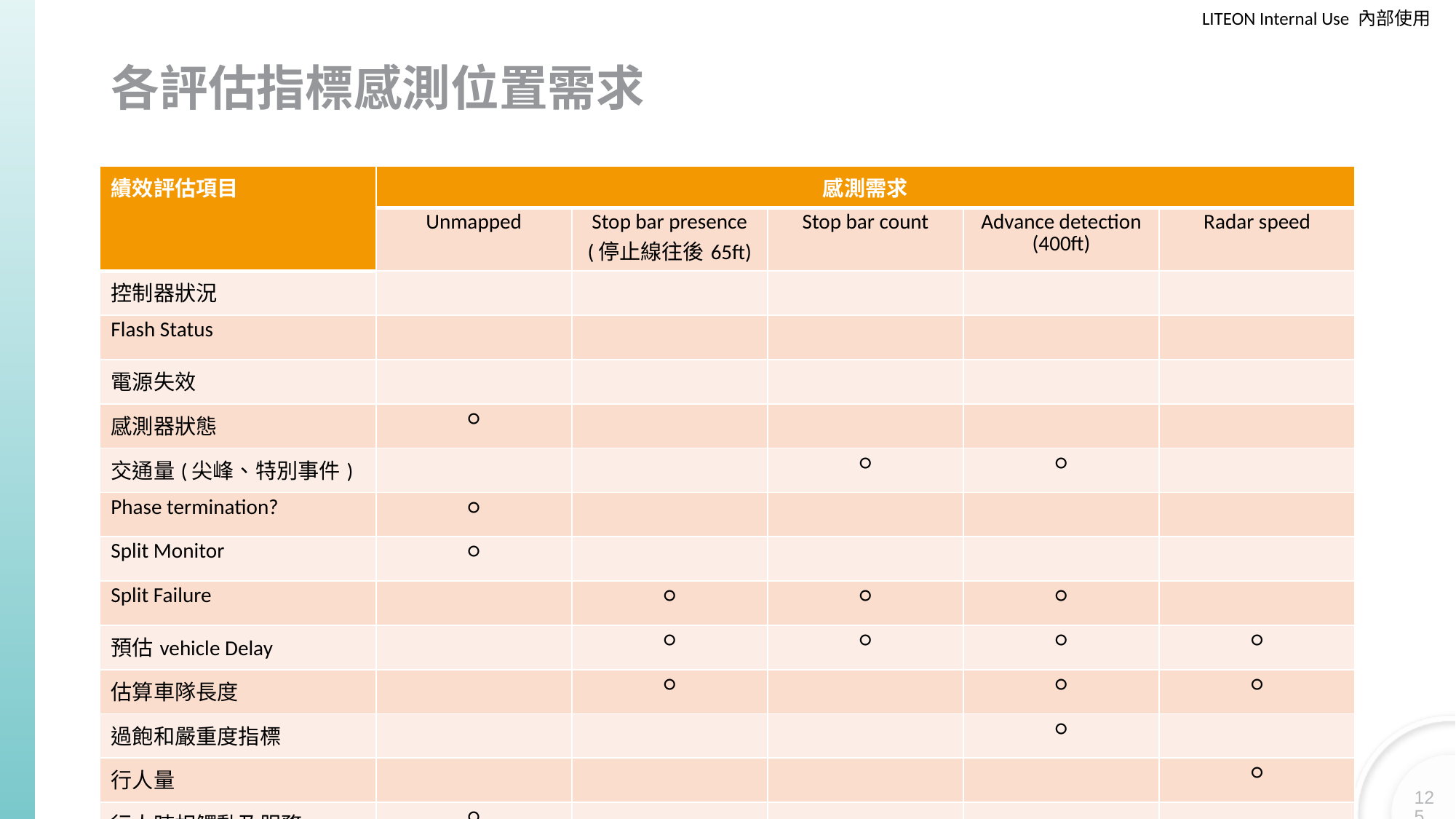

# 各評估指標感測位置需求

| 績效評估項目 | 感測需求 |  |  |  |  |
| --- | --- | --- | --- | --- | --- |
|  | Unmapped | Stop bar presence (停止線往後65ft) | Stop bar count | Advance detection (400ft) | Radar speed |
| 控制器狀況 |  |  |  |  |  |
| Flash Status |  |  |  |  |  |
| 電源失效 |  |  |  |  |  |
| 感測器狀態 | ○ |  |  |  |  |
| 交通量(尖峰、特別事件) |  |  | ○ | ○ |  |
| Phase termination? | ○ |  |  |  |  |
| Split Monitor | ○ |  |  |  |  |
| Split Failure |  | ○ | ○ | ○ |  |
| 預估vehicle Delay |  | ○ | ○ | ○ | ○ |
| 估算車隊長度 |  | ○ |  | ○ | ○ |
| 過飽和嚴重度指標 |  |  |  | ○ |  |
| 行人量 |  |  |  |  | ○ |
| 行人時相觸動及服務 | ○ |  |  |  |  |
| 估算行人延滯 | ○ |  |  |  |  |
| 估算行人衝突 |  |  | ○ |  | ○ |
| 黃/紅燈觸動 |  |  | ○ |  | ○ |
| 闖紅燈出現 |  | ○ |  |  |  |
| 有效週期長度 |  |  |  |  |  |
| Progression Quality |  |  |  | ○ |  |
| Purdue Progression Diagram |  |  |  | ○ |  |
| Cycle flow file |  |  |  | ○ |  |
| Offset adjustment diagram |  |  |  | ○ |  |
| 旅行時間及平均速度 |  | ○ | ○ | ○ | ○ |
| Time-space diagram |  |  |  |  | ○ |
| Preemption detail | ○ |  |  |  |  |
| Priority detail | ○ |  |  |  |  |
125